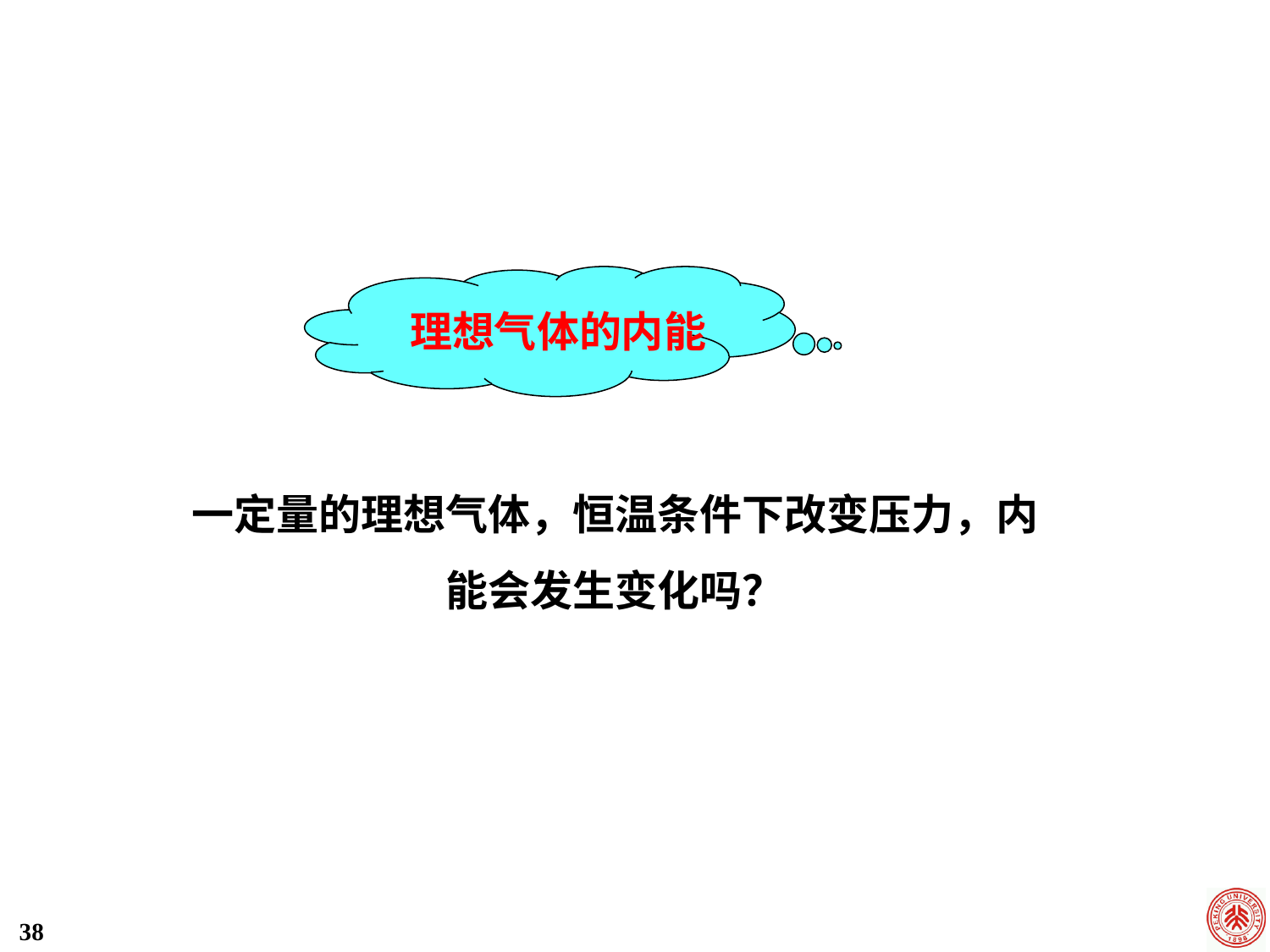

理想气体的内能
一定量的理想气体，恒温条件下改变压力，内能会发生变化吗？
38